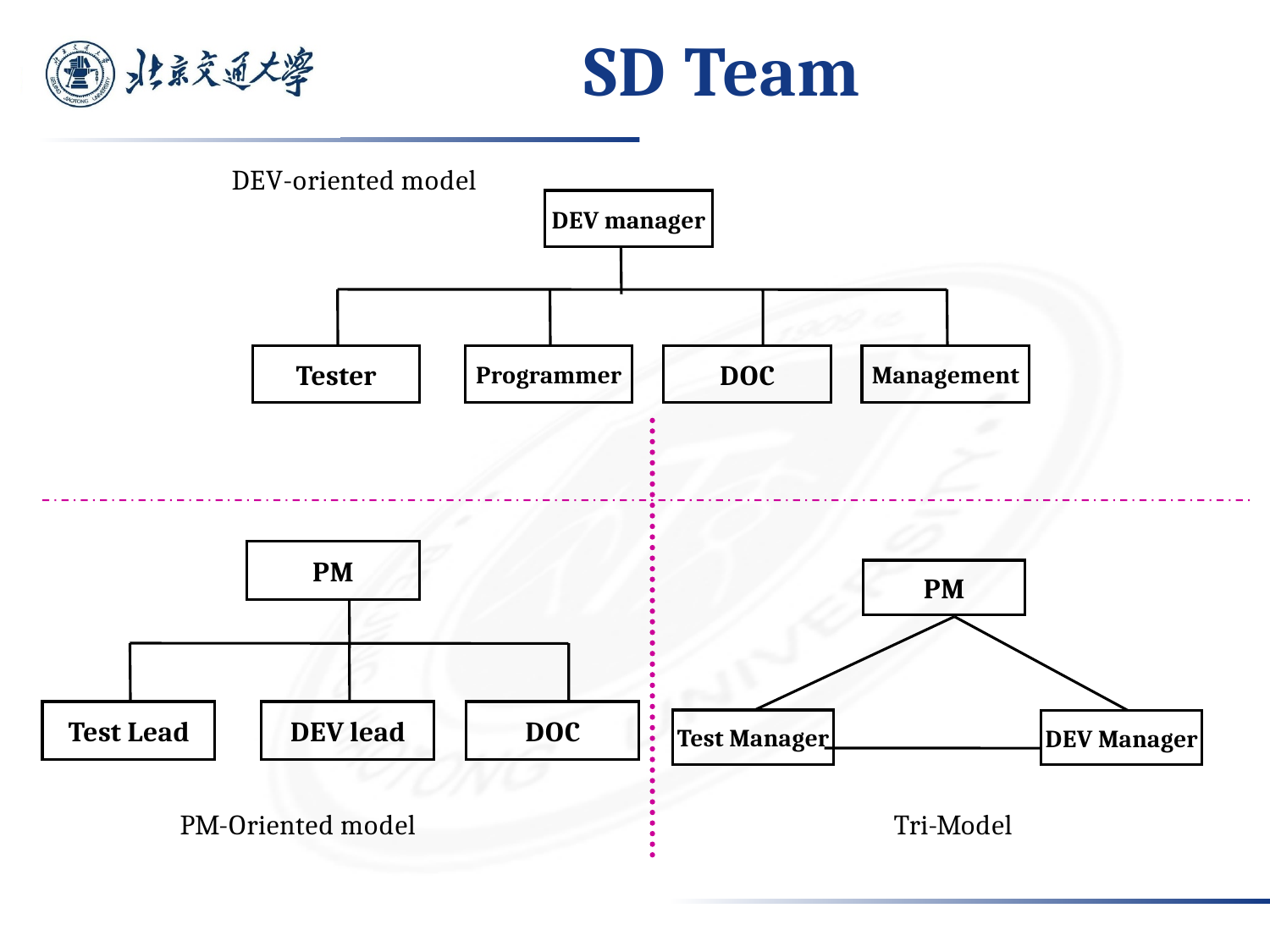

# SD Team
图DEV-oriented model

DEV manager

Tester
Programmer
DOC
Management

PM

Test Lead
DEV lead
DOC

PM

Test Manager
DEV Manager

Tri-Model
图PM-Oriented model